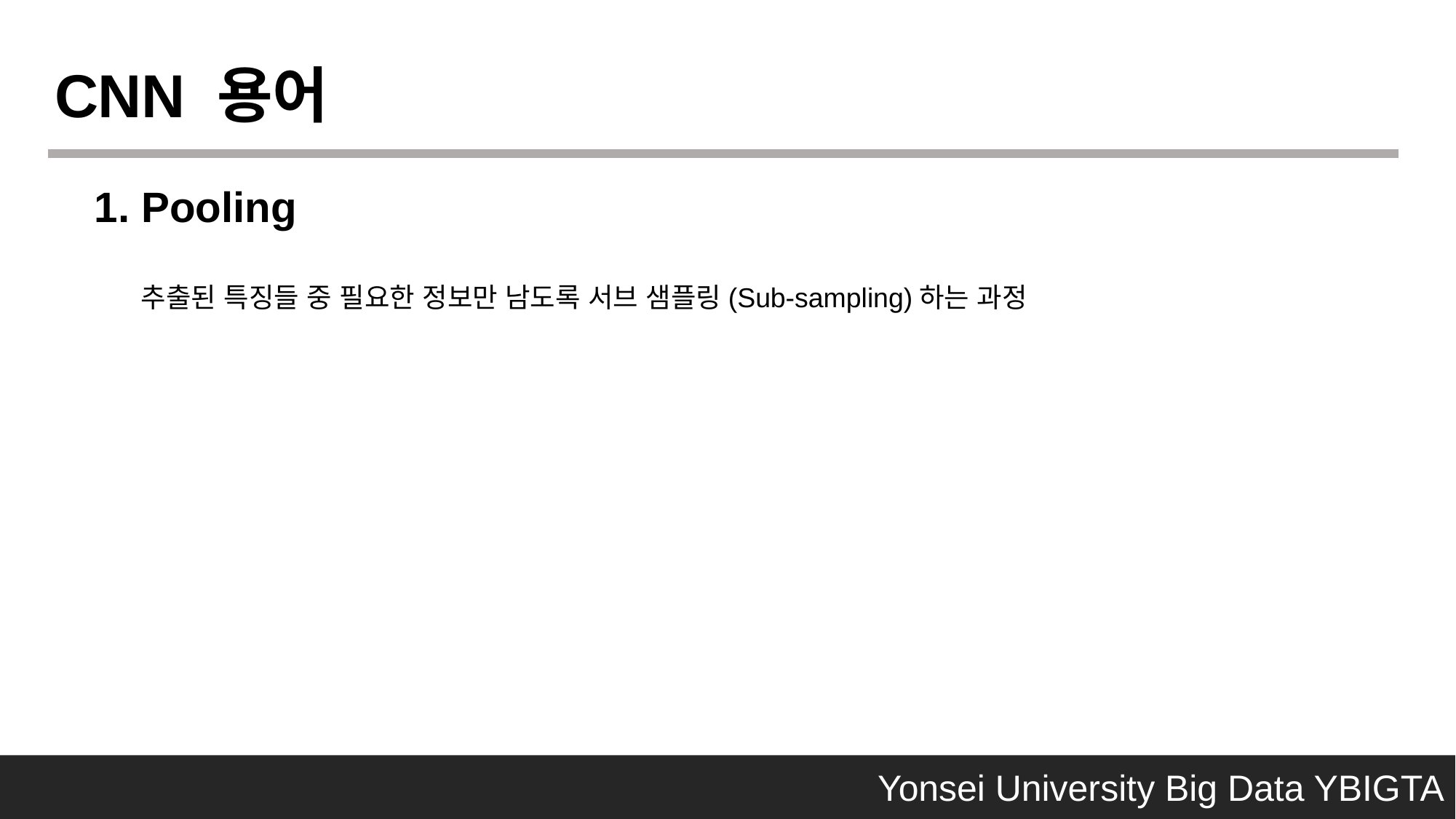

CNN 용어
1. Pooling
추출된 특징들 중 필요한 정보만 남도록 서브 샘플링(Sub-sampling)하는 과정

 Yonsei University Big Data YBIGTA